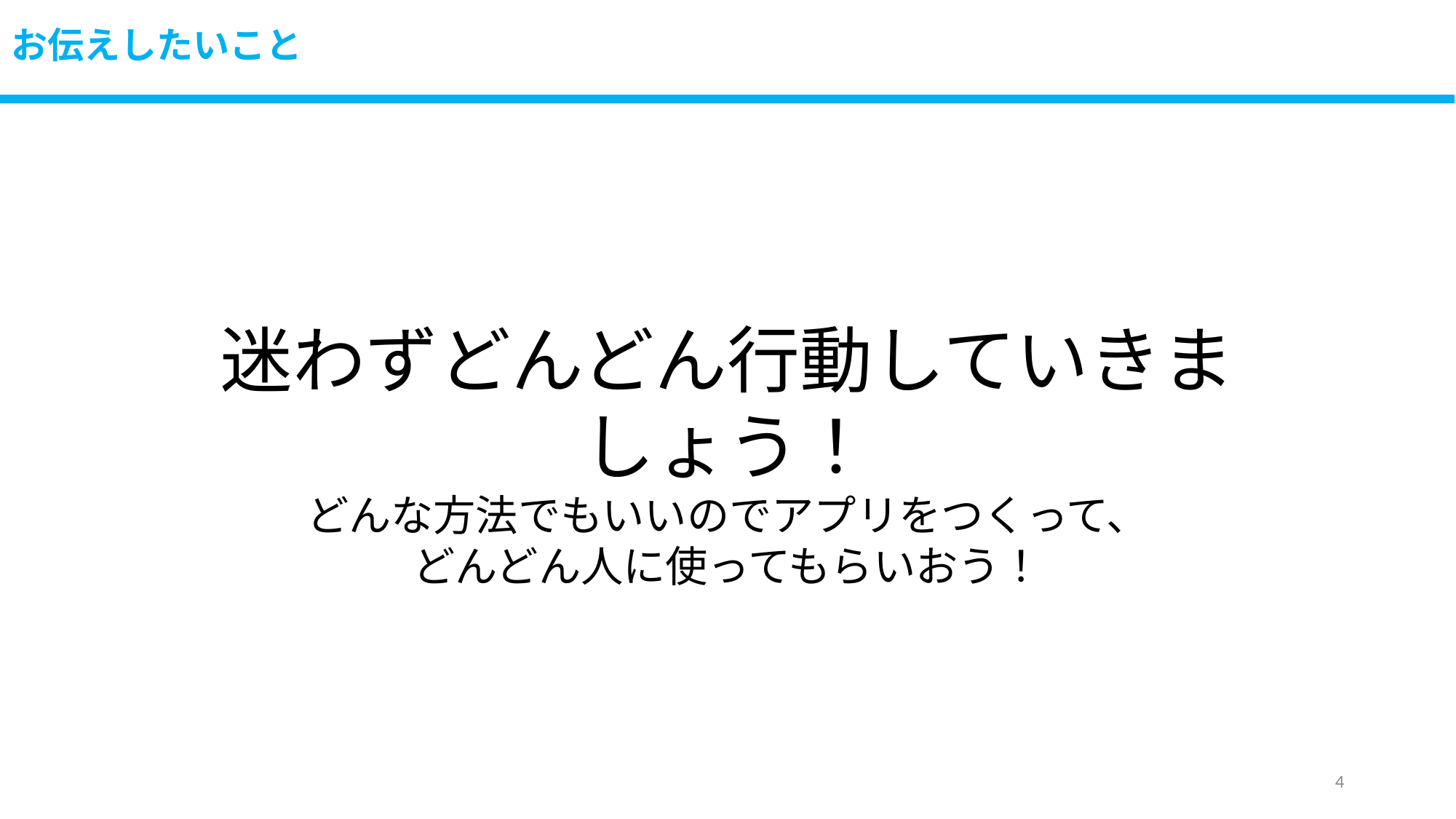

# お伝えしたいこと
迷わずどんどん行動していきましょう！
どんな方法でもいいのでアプリをつくって、
どんどん人に使ってもらいおう！
4